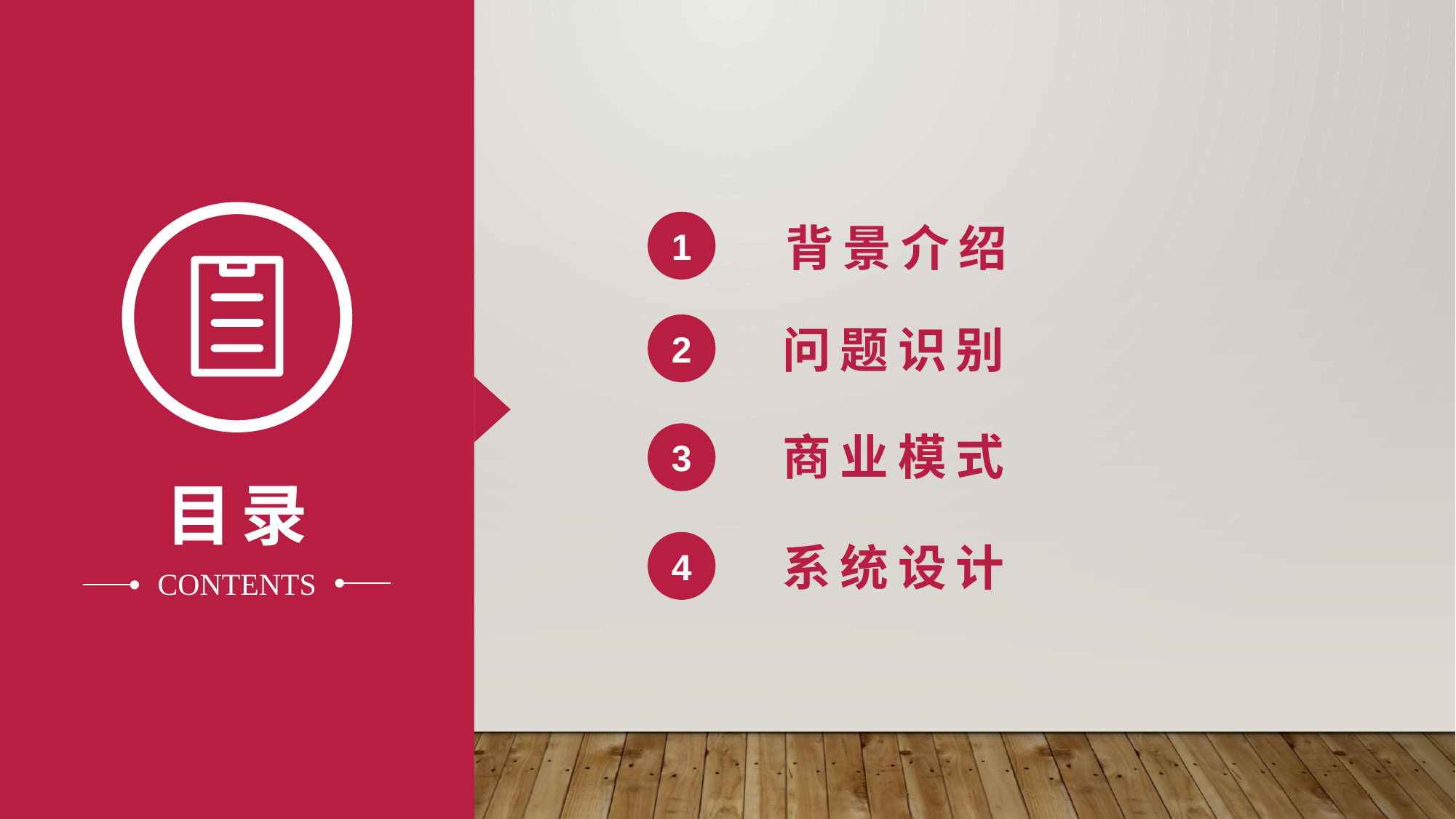

1
背景介绍
2
问题识别
商业模式
3
4
系统设计